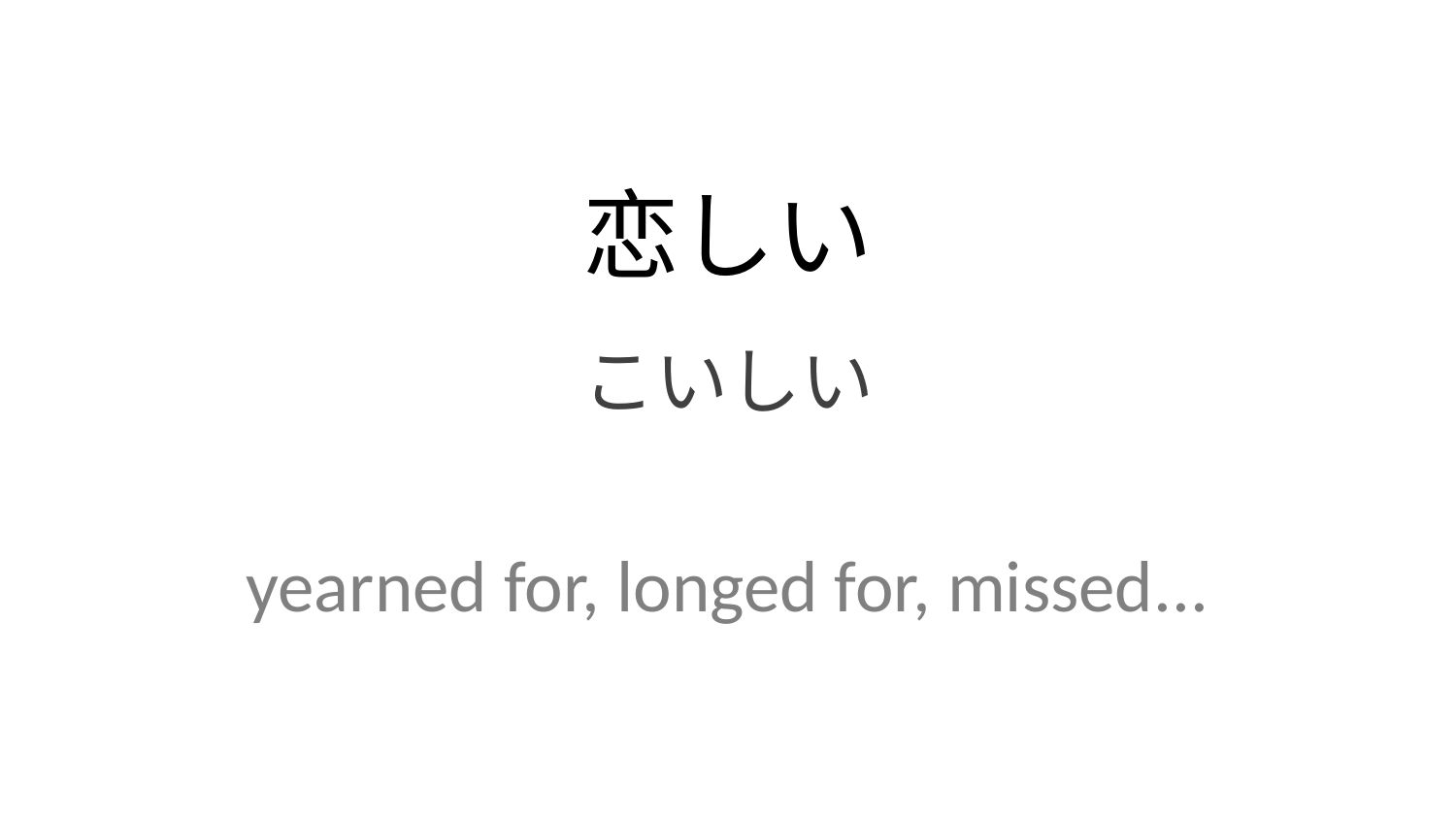

恋しい

こいしい
yearned for, longed for, missed...